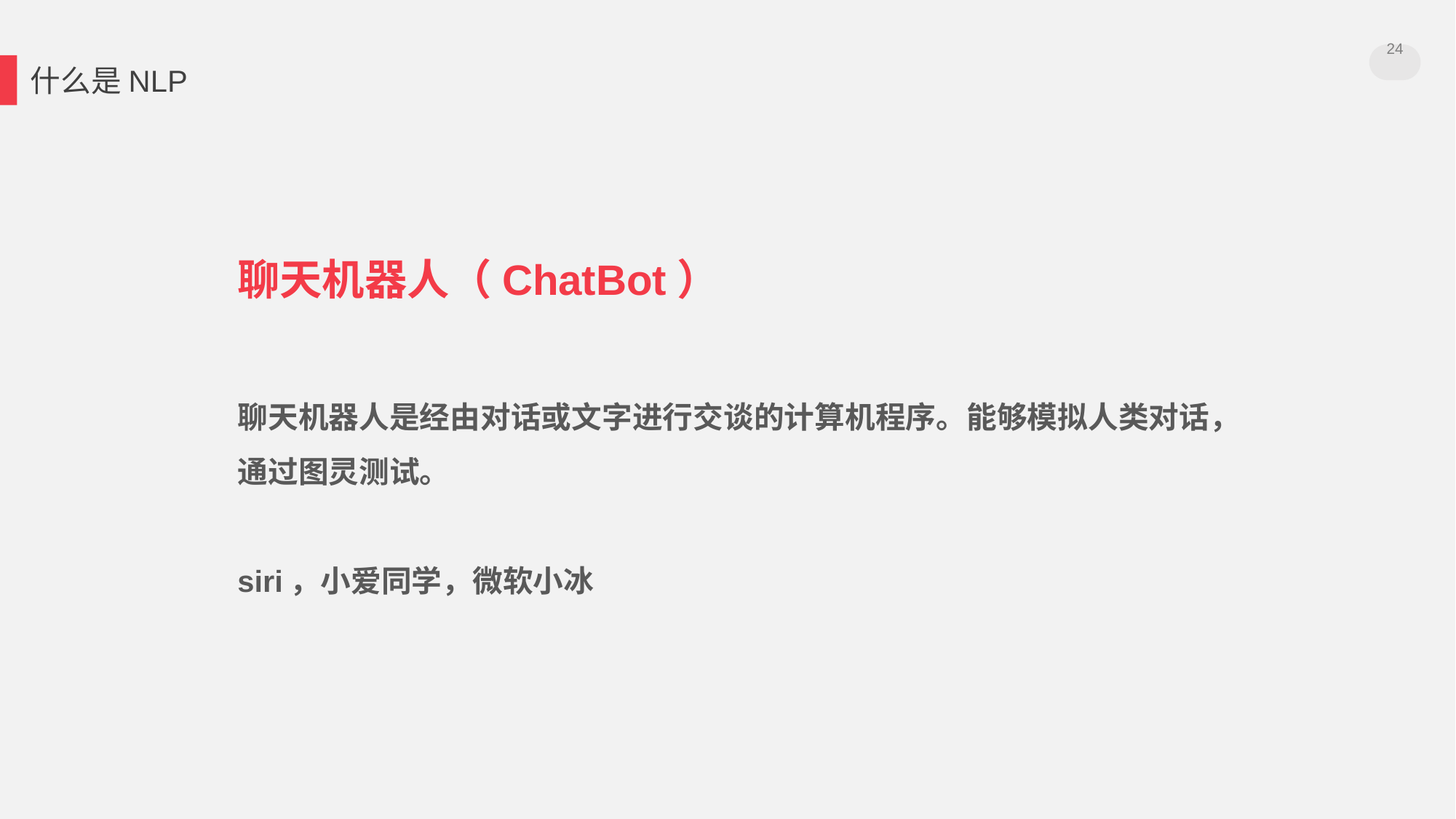

24
什么是NLP
聊天机器人（ChatBot）

聊天机器人是经由对话或文字进行交谈的计算机程序。能够模拟人类对话，通过图灵测试。

siri，小爱同学，微软小冰